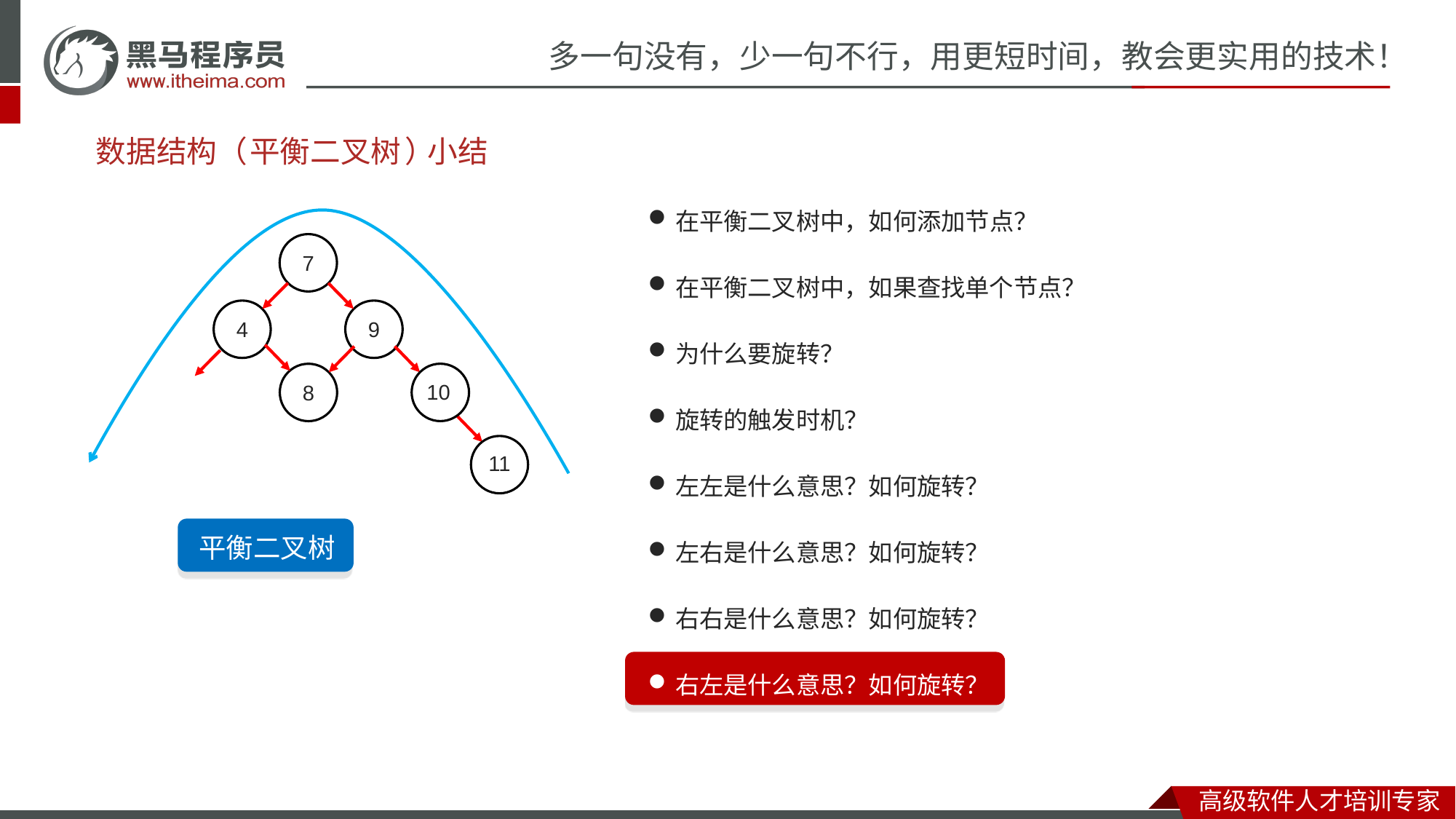

# 数据结构（
平衡
二叉
树
）
小结
在平衡二叉树中，如何添加节点？

7
在平衡二叉树中，如果查找单个节点？
4
9
为什么要旋转？

10
8
旋转的触发时机？

11
左左是什么意思？如何旋转？
左右是什么意思？如何旋转？

平衡二叉树
右右是什么意思？如何旋转？
右左是什么意思？如何旋转？